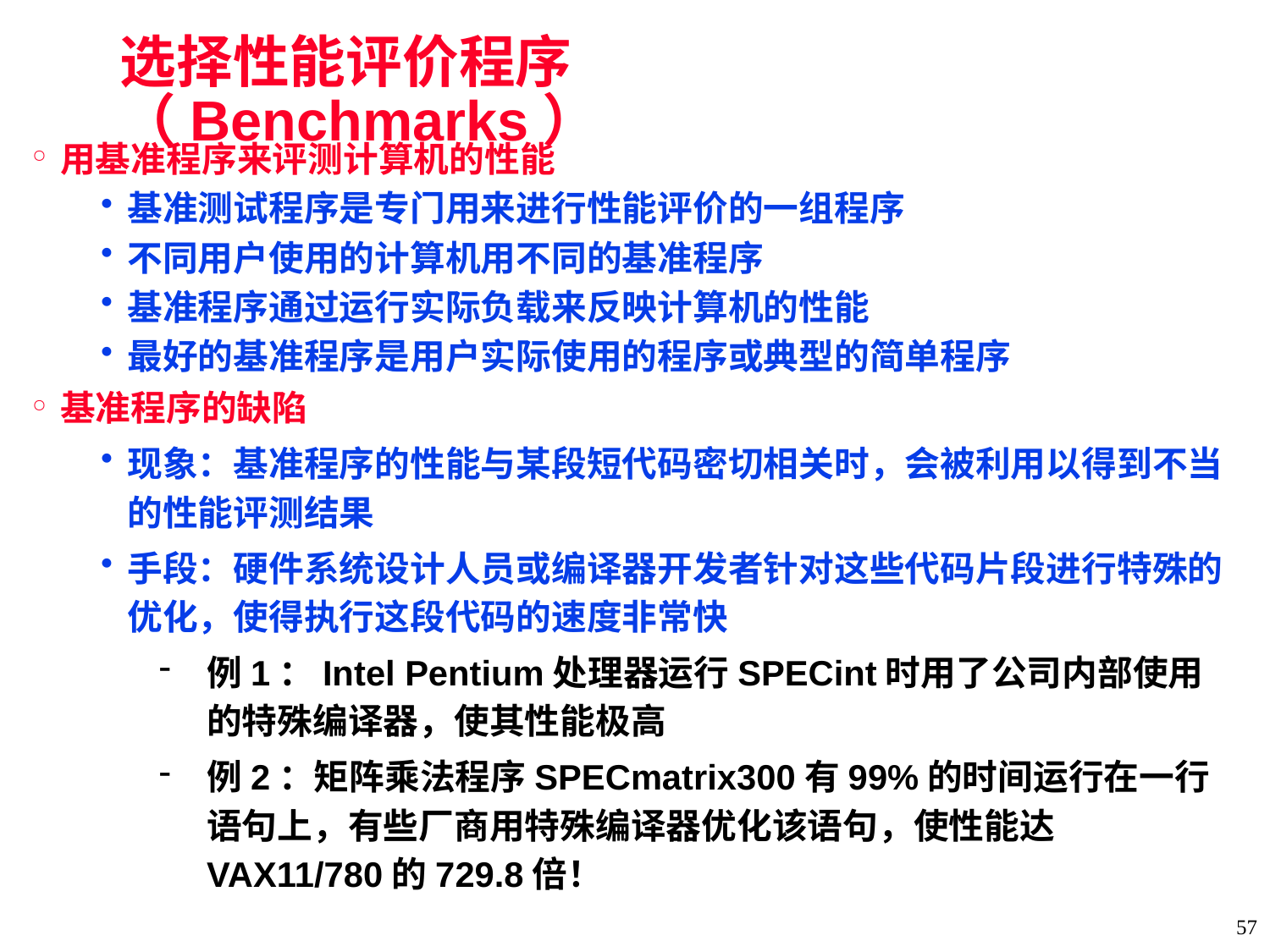

# 选择性能评价程序（Benchmarks）
用基准程序来评测计算机的性能
基准测试程序是专门用来进行性能评价的一组程序
不同用户使用的计算机用不同的基准程序
基准程序通过运行实际负载来反映计算机的性能
最好的基准程序是用户实际使用的程序或典型的简单程序
基准程序的缺陷
现象：基准程序的性能与某段短代码密切相关时，会被利用以得到不当的性能评测结果
手段：硬件系统设计人员或编译器开发者针对这些代码片段进行特殊的优化，使得执行这段代码的速度非常快
例1：Intel Pentium处理器运行SPECint时用了公司内部使用的特殊编译器，使其性能极高
例2：矩阵乘法程序SPECmatrix300有99%的时间运行在一行语句上，有些厂商用特殊编译器优化该语句，使性能达VAX11/780的729.8倍！
57